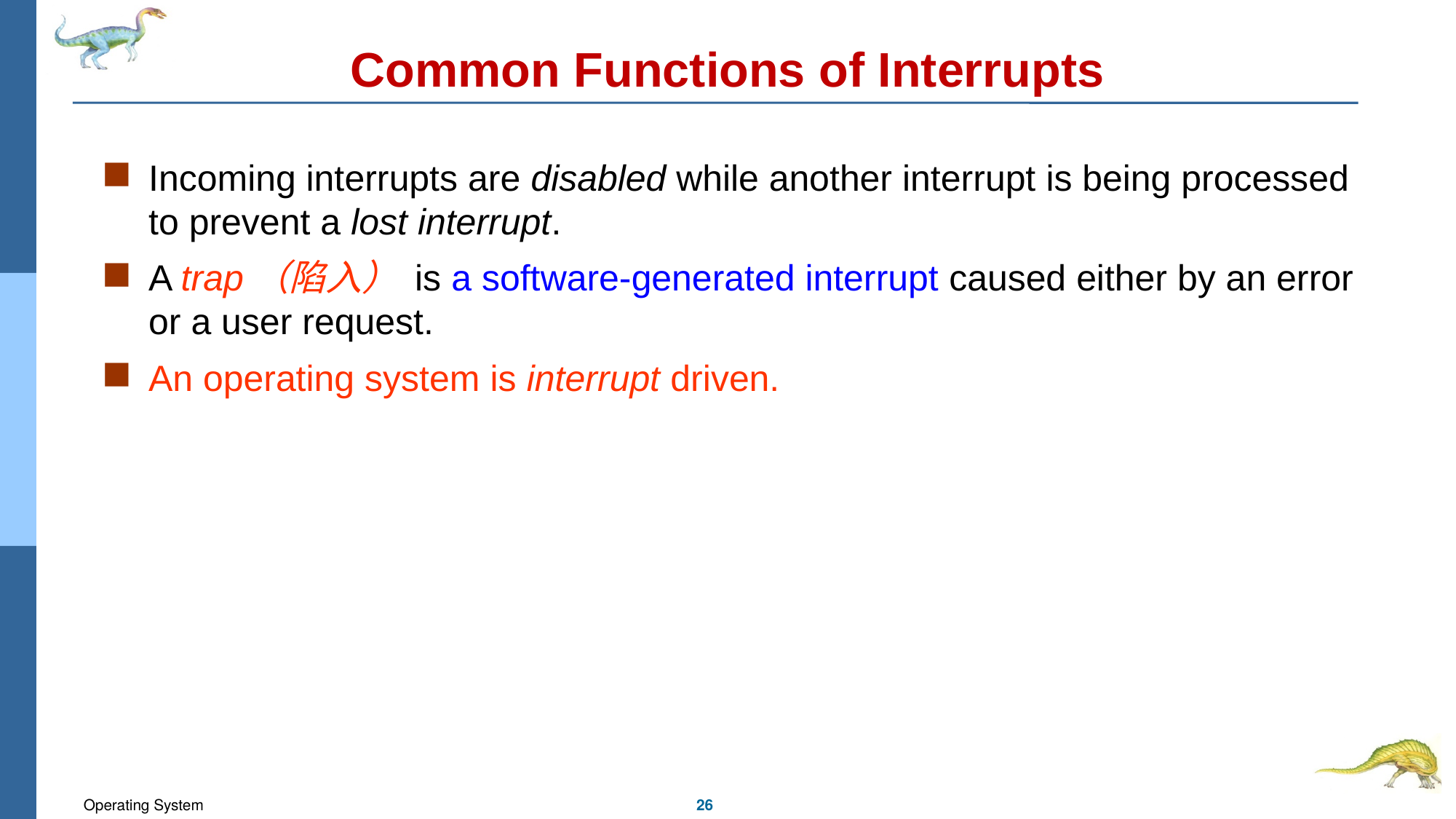

# Common Functions of Interrupts
Incoming interrupts are disabled while another interrupt is being processed to prevent a lost interrupt.
A trap（陷入） is a software-generated interrupt caused either by an error or a user request.
An operating system is interrupt driven.